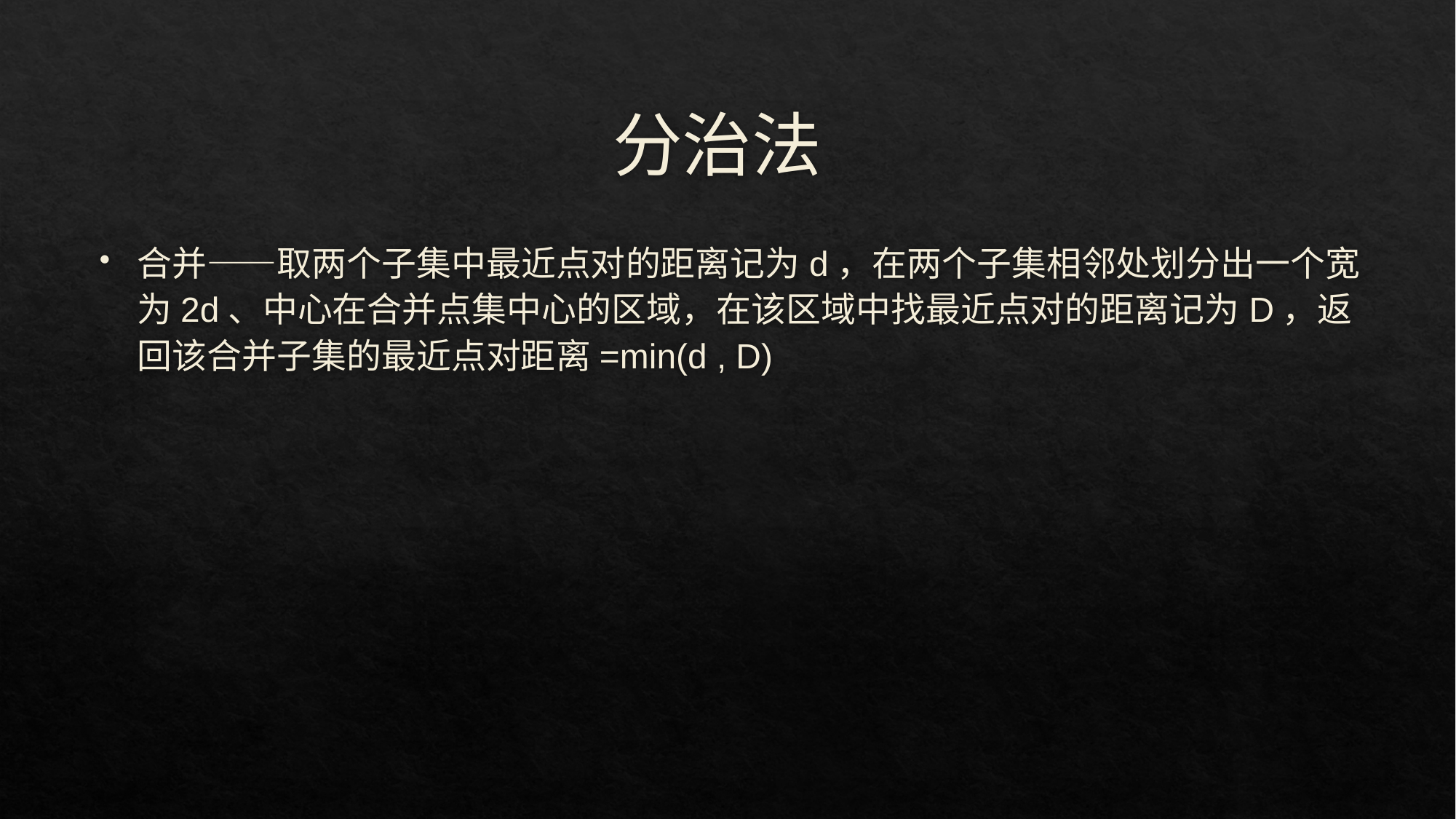

# 分治法
合并——取两个子集中最近点对的距离记为d，在两个子集相邻处划分出一个宽为2d、中心在合并点集中心的区域，在该区域中找最近点对的距离记为D，返回该合并子集的最近点对距离=min(d , D)